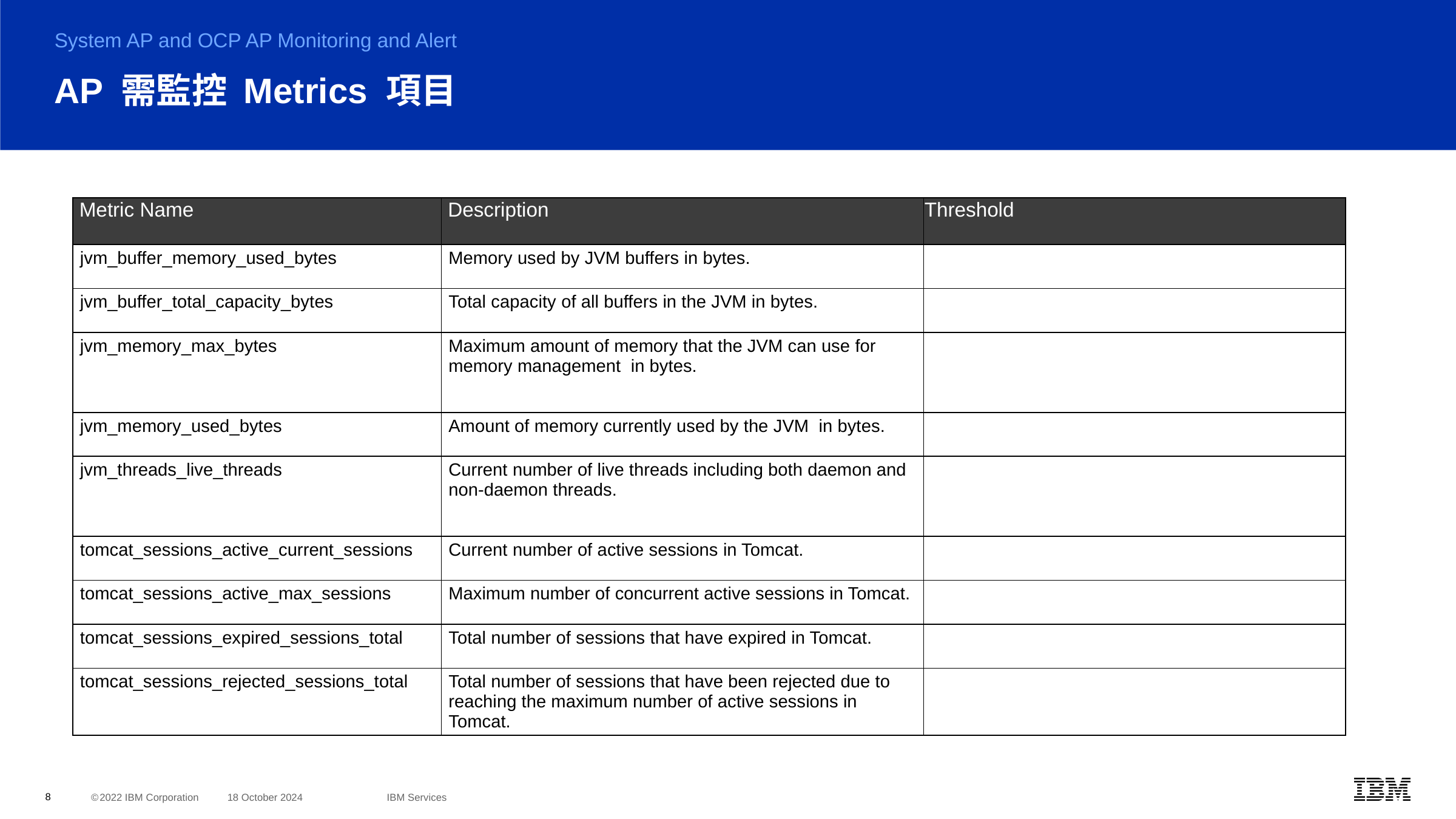

System AP and OCP AP Monitoring and Alert

# AP 需監控 Metrics 項目
| Metric Name | Description | Threshold |
| --- | --- | --- |
| jvm\_buffer\_memory\_used\_bytes | Memory used by JVM buffers in bytes. |  |
| jvm\_buffer\_total\_capacity\_bytes | Total capacity of all buffers in the JVM in bytes. |  |
| jvm\_memory\_max\_bytes | Maximum amount of memory that the JVM can use for memory management in bytes. |  |
| jvm\_memory\_used\_bytes | Amount of memory currently used by the JVM in bytes. |  |
| jvm\_threads\_live\_threads | Current number of live threads including both daemon and non-daemon threads. |  |
| tomcat\_sessions\_active\_current\_sessions | Current number of active sessions in Tomcat. |  |
| tomcat\_sessions\_active\_max\_sessions | Maximum number of concurrent active sessions in Tomcat. |  |
| tomcat\_sessions\_expired\_sessions\_total | Total number of sessions that have expired in Tomcat. |  |
| tomcat\_sessions\_rejected\_sessions\_total | Total number of sessions that have been rejected due to reaching the maximum number of active sessions in Tomcat. |  |